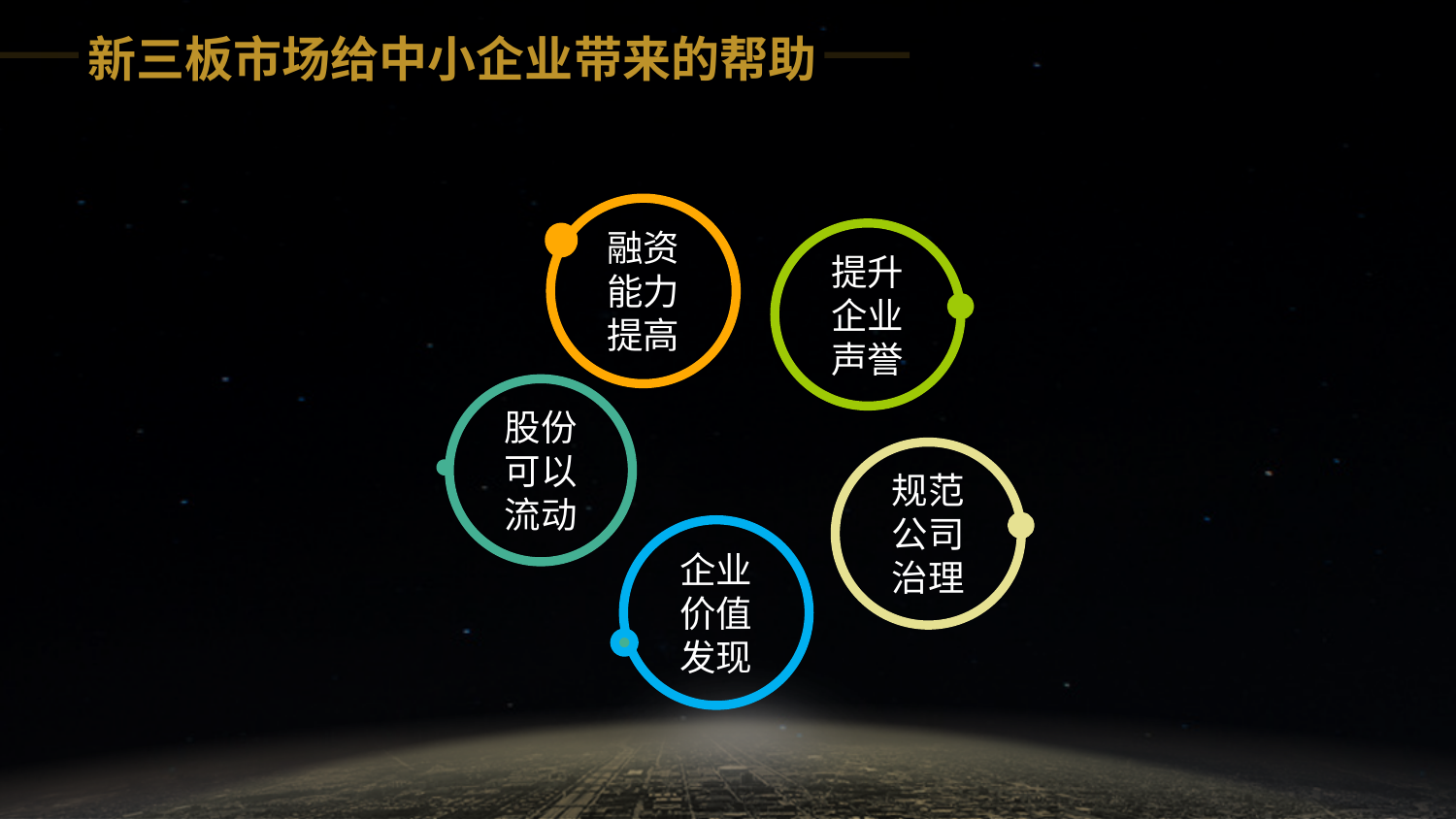

新三板市场给中小企业带来的帮助
融资能力提高

提升企业声誉

股份可以流动

规范公司治理

企业价值发现